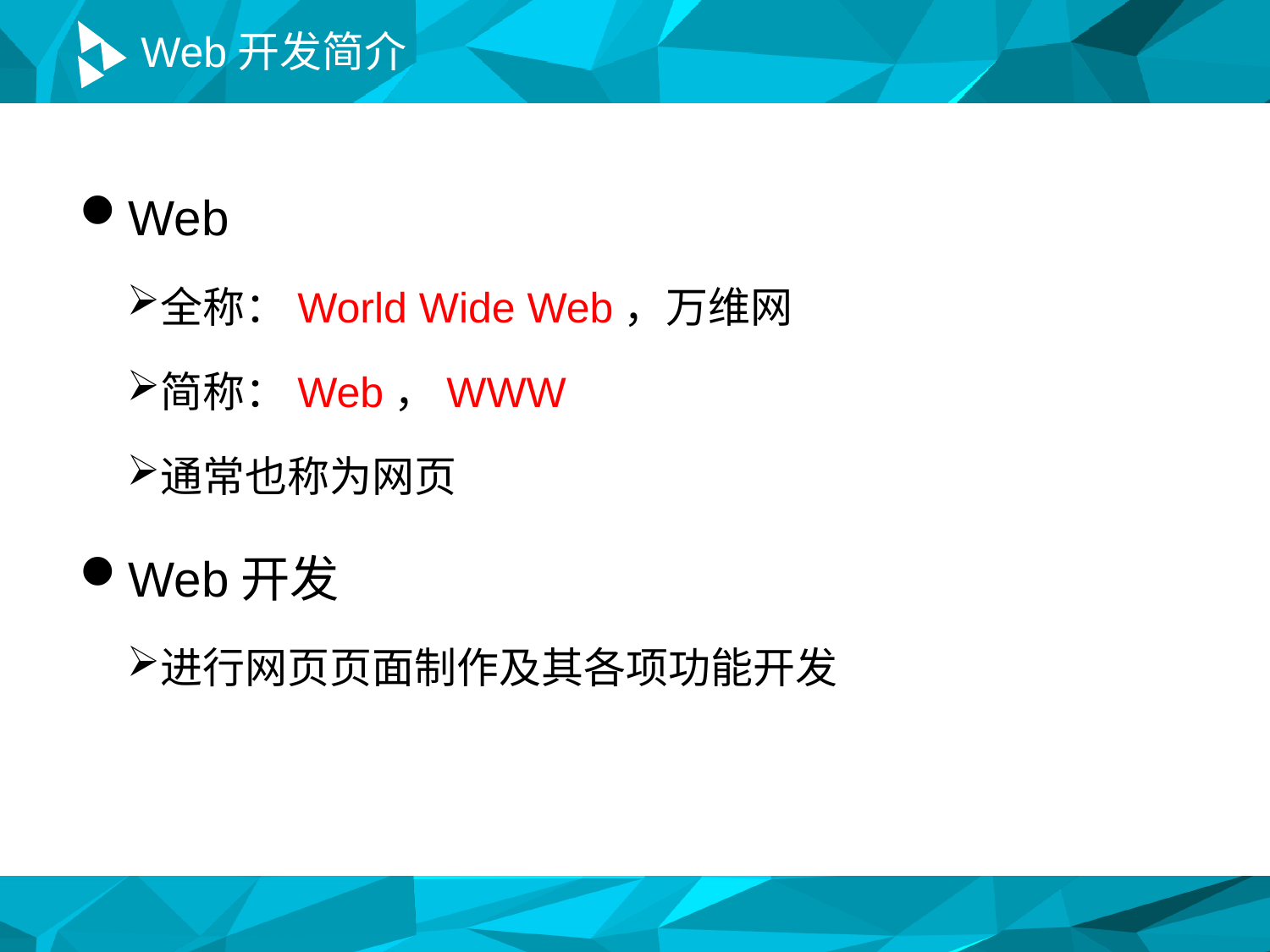

# Web开发简介
Web
全称：World Wide Web，万维网
简称：Web，WWW
通常也称为网页
Web开发
进行网页页面制作及其各项功能开发